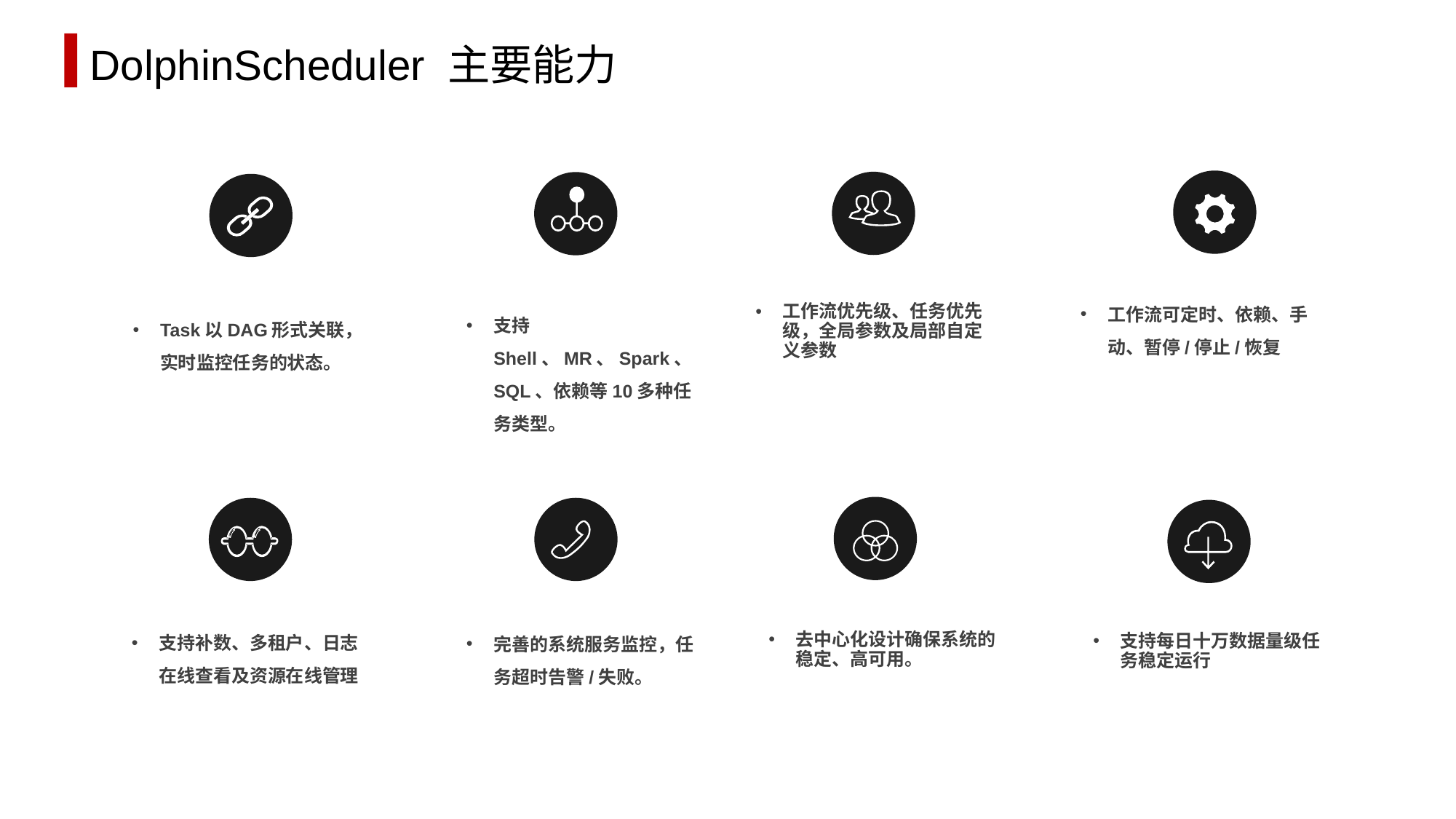

DolphinScheduler 主要能力

工作流可定时、依赖、手动、暂停/停止/恢复

工作流优先级、任务优先级，全局参数及局部自定义参数

支持Shell、MR、Spark、SQL、依赖等10多种任务类型。

Task以DAG形式关联，实时监控任务的状态。

去中心化设计确保系统的稳定、高可用。

支持补数、多租户、日志在线查看及资源在线管理

完善的系统服务监控，任务超时告警/失败。

支持每日十万数据量级任务稳定运行